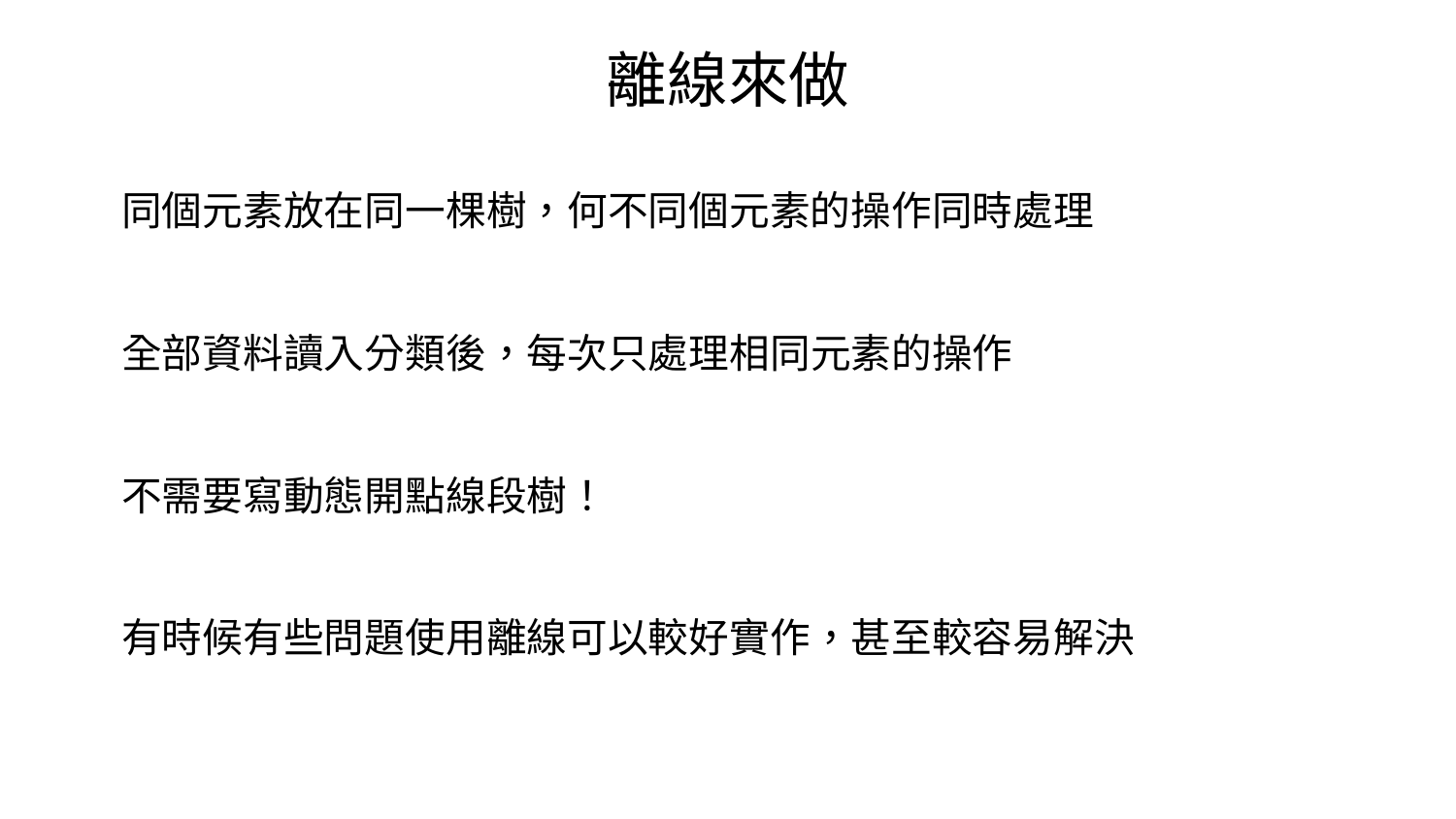

離線來做
同個元素放在同一棵樹，何不同個元素的操作同時處理
全部資料讀入分類後，每次只處理相同元素的操作
不需要寫動態開點線段樹！
有時候有些問題使用離線可以較好實作，甚至較容易解決